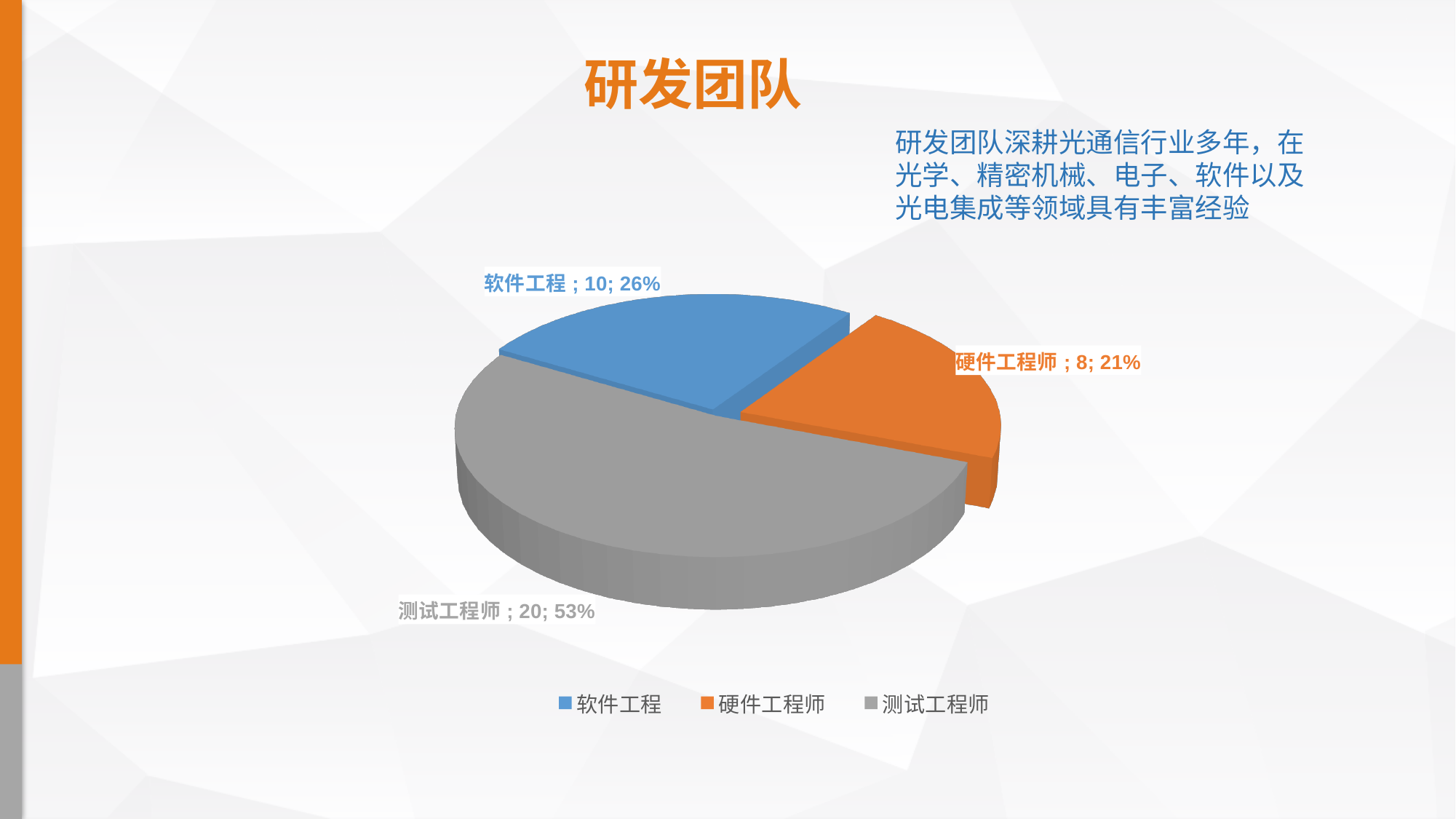

# 研发团队
研发团队深耕光通信行业多年，在光学、精密机械、电子、软件以及光电集成等领域具有丰富经验

[unsupported chart]